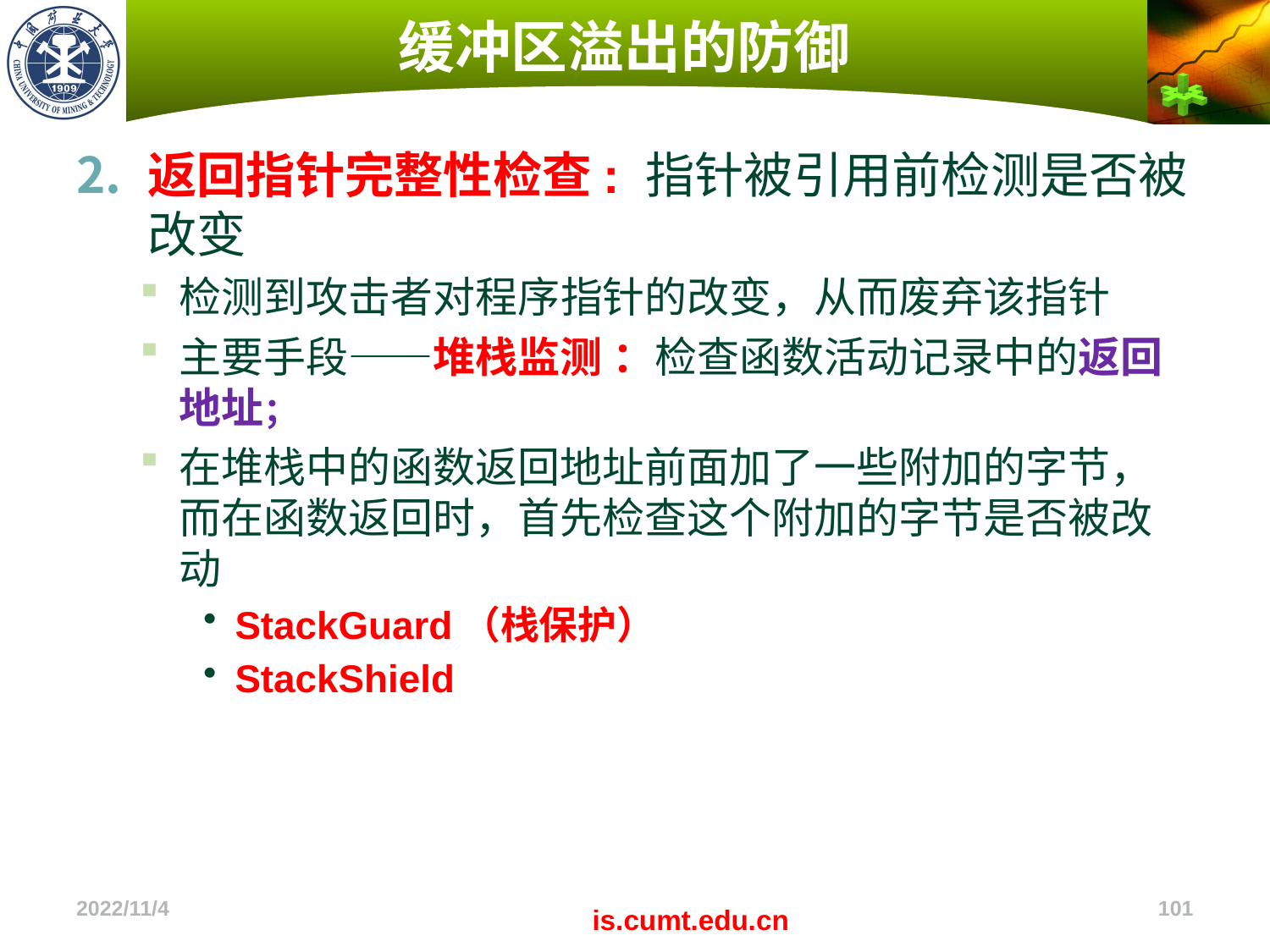

# 缓冲区溢出的防御
返回指针完整性检查: 指针被引用前检测是否被改变
检测到攻击者对程序指针的改变，从而废弃该指针
主要手段——堆栈监测 ：检查函数活动记录中的返回地址；
在堆栈中的函数返回地址前面加了一些附加的字节，而在函数返回时，首先检查这个附加的字节是否被改动
StackGuard（栈保护）
StackShield

2022/11/4
101
is.cumt.edu.cn